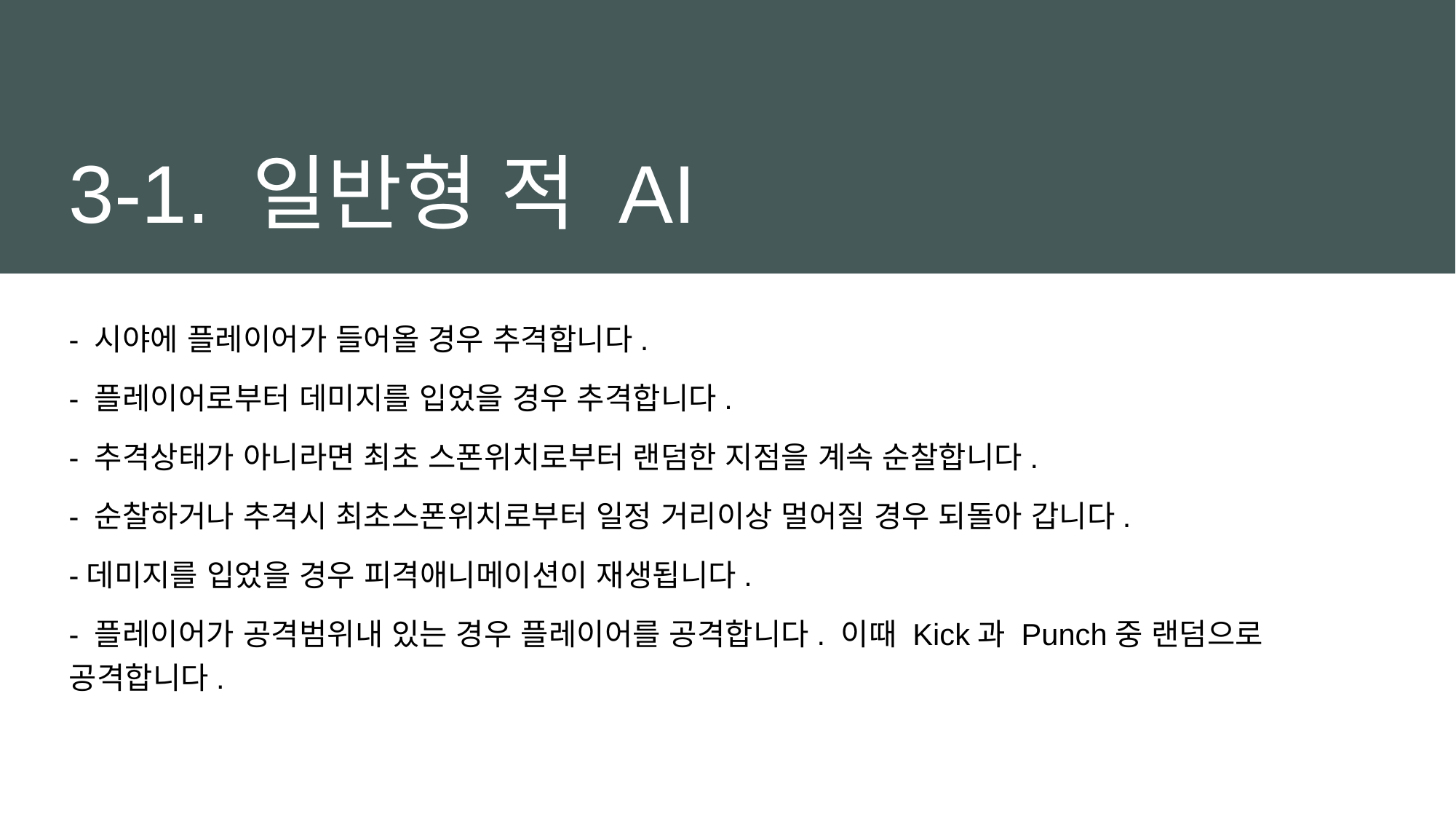

# 3-1. 일반형 적 AI
- 시야에 플레이어가 들어올 경우 추격합니다.
- 플레이어로부터 데미지를 입었을 경우 추격합니다.
- 추격상태가 아니라면 최초 스폰위치로부터 랜덤한 지점을 계속 순찰합니다.
- 순찰하거나 추격시 최초스폰위치로부터 일정 거리이상 멀어질 경우 되돌아 갑니다.
-데미지를 입었을 경우 피격애니메이션이 재생됩니다.
- 플레이어가 공격범위내 있는 경우 플레이어를 공격합니다. 이때 Kick과 Punch중 랜덤으로 공격합니다.